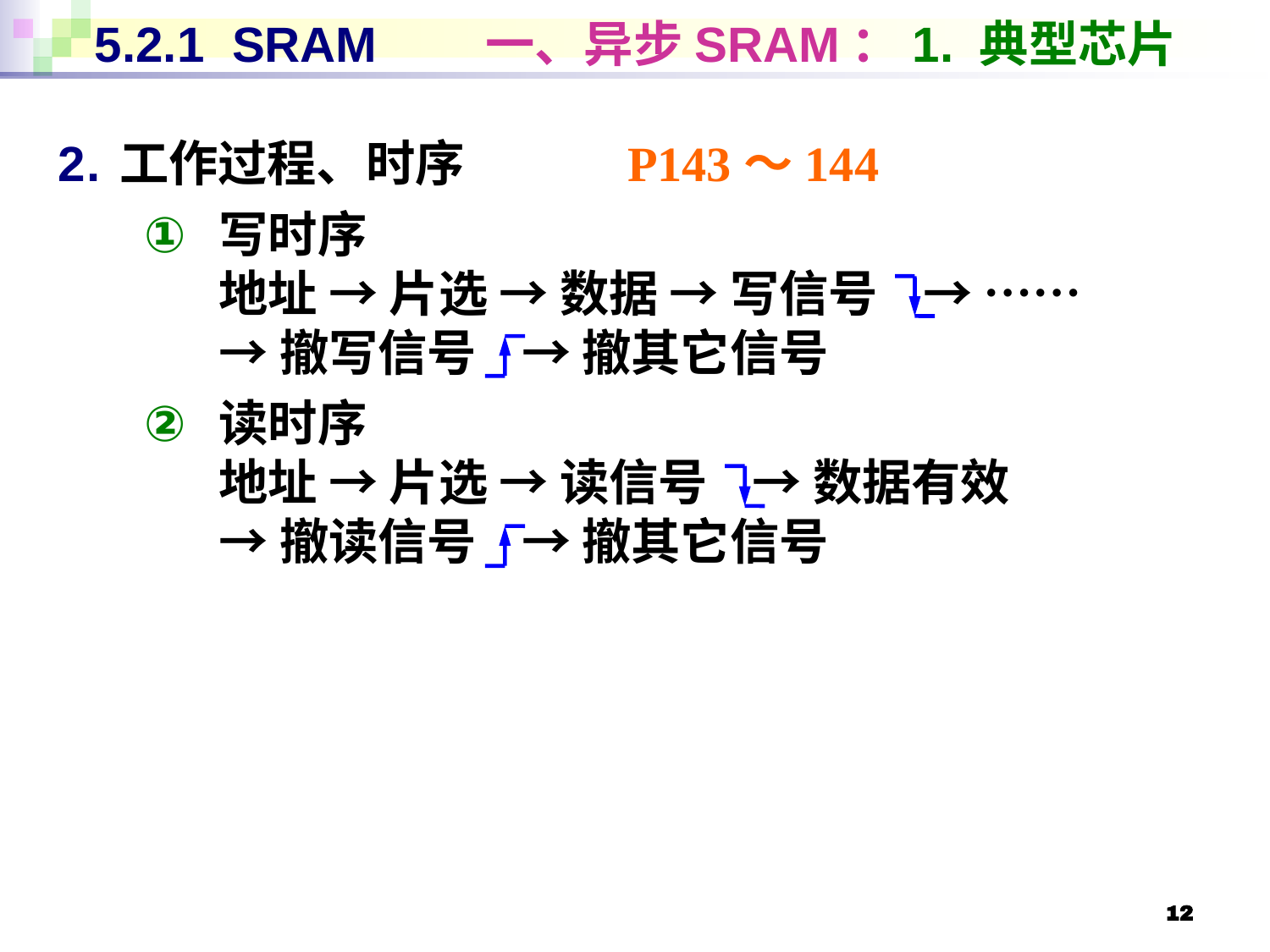

# 5.2.1  SRAM       一、异步SRAM：1. 典型芯片
工作过程、时序		P143～144
写时序
地址 → 片选 → 数据 → 写信号    → ……
→ 撤写信号    → 撤其它信号
读时序
地址 → 片选 → 读信号    → 数据有效
→ 撤读信号    → 撤其它信号

12